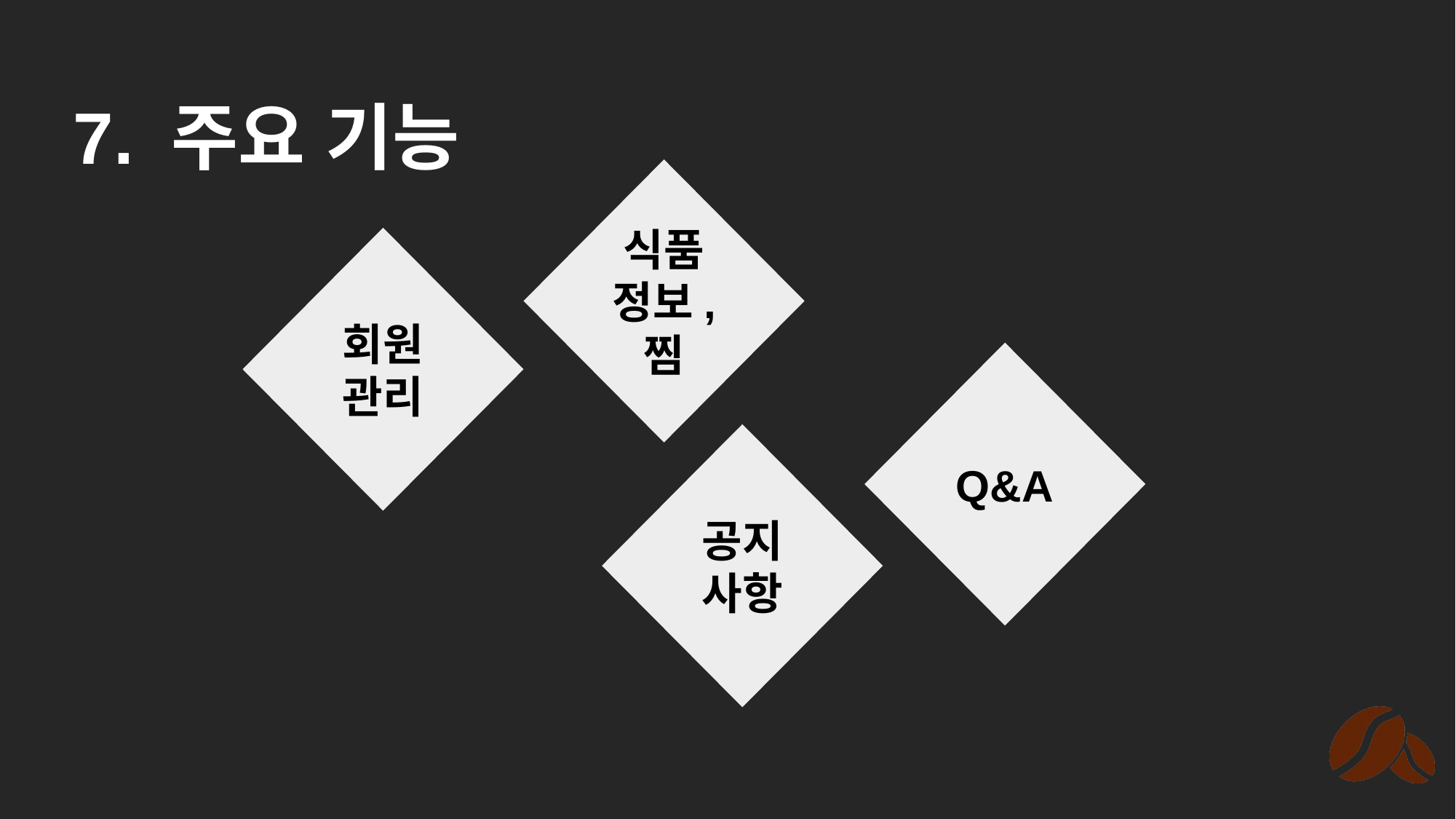

# 7. 주요 기능
식품 정보, 찜
회원 관리
Q&A
공지 사항